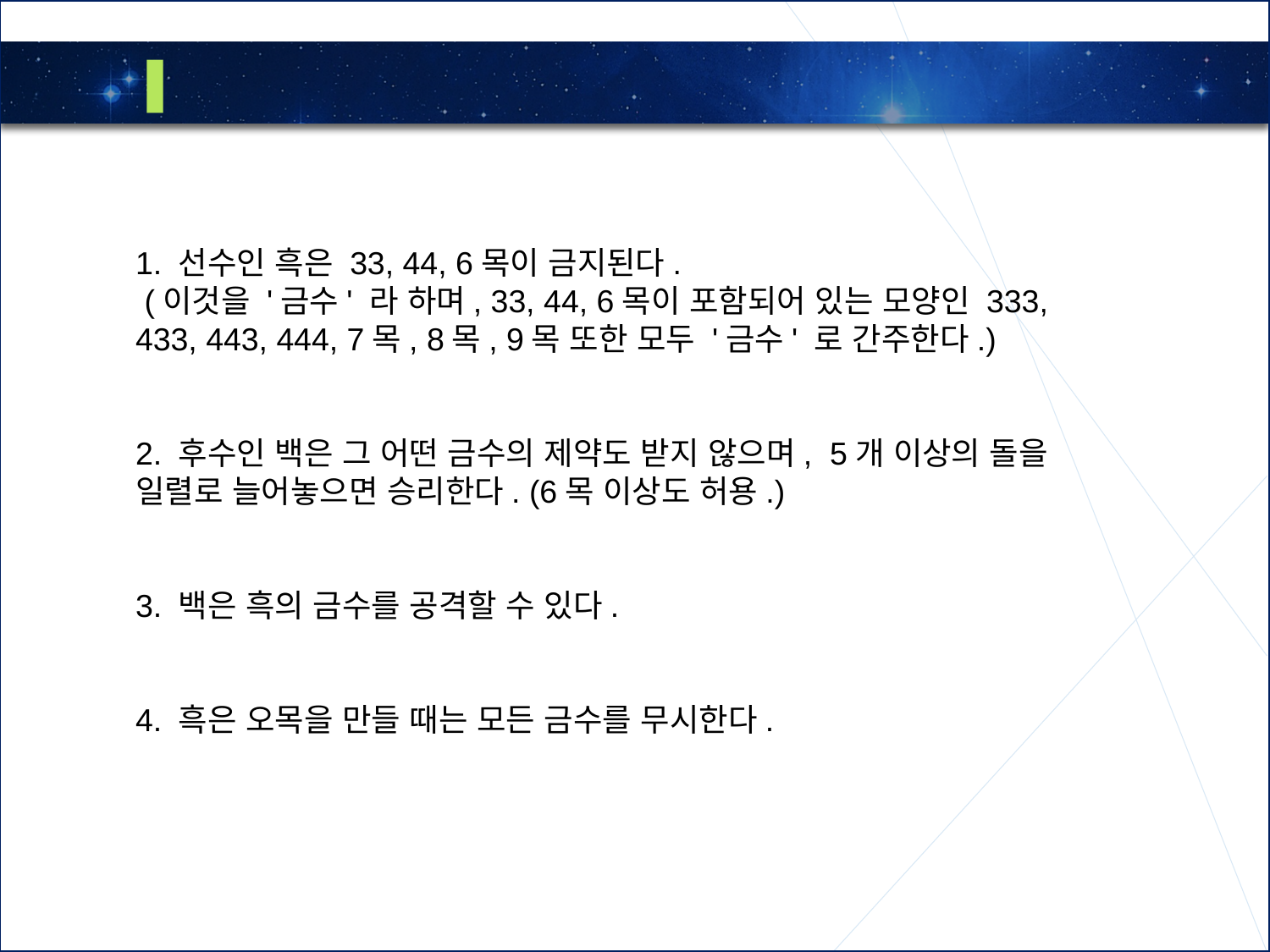

1
렌주 룰

1. 선수인 흑은 33, 44, 6목이 금지된다.
 (이것을 '금수' 라 하며, 33, 44, 6목이 포함되어 있는 모양인 333, 433, 443, 444, 7목, 8목, 9목 또한 모두 '금수' 로 간주한다.)

2. 후수인 백은 그 어떤 금수의 제약도 받지 않으며,  5개 이상의 돌을 일렬로 늘어놓으면 승리한다. (6목 이상도 허용.)

3. 백은 흑의 금수를 공격할 수 있다.

4. 흑은 오목을 만들 때는 모든 금수를 무시한다.